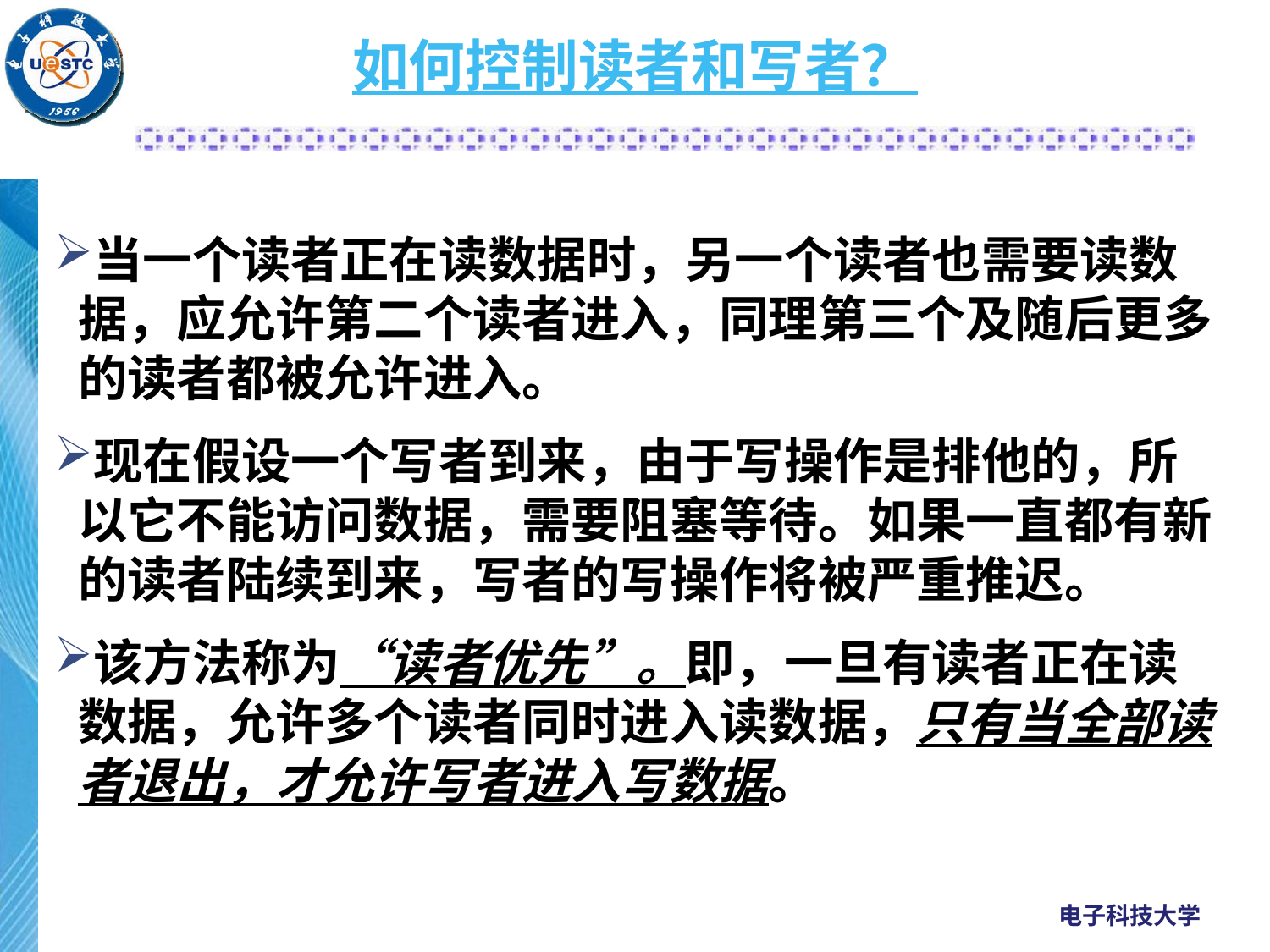

# 如何控制读者和写者？
当一个读者正在读数据时，另一个读者也需要读数据，应允许第二个读者进入，同理第三个及随后更多的读者都被允许进入。
现在假设一个写者到来，由于写操作是排他的，所以它不能访问数据，需要阻塞等待。如果一直都有新的读者陆续到来，写者的写操作将被严重推迟。
该方法称为“读者优先”。即，一旦有读者正在读数据，允许多个读者同时进入读数据，只有当全部读者退出，才允许写者进入写数据。